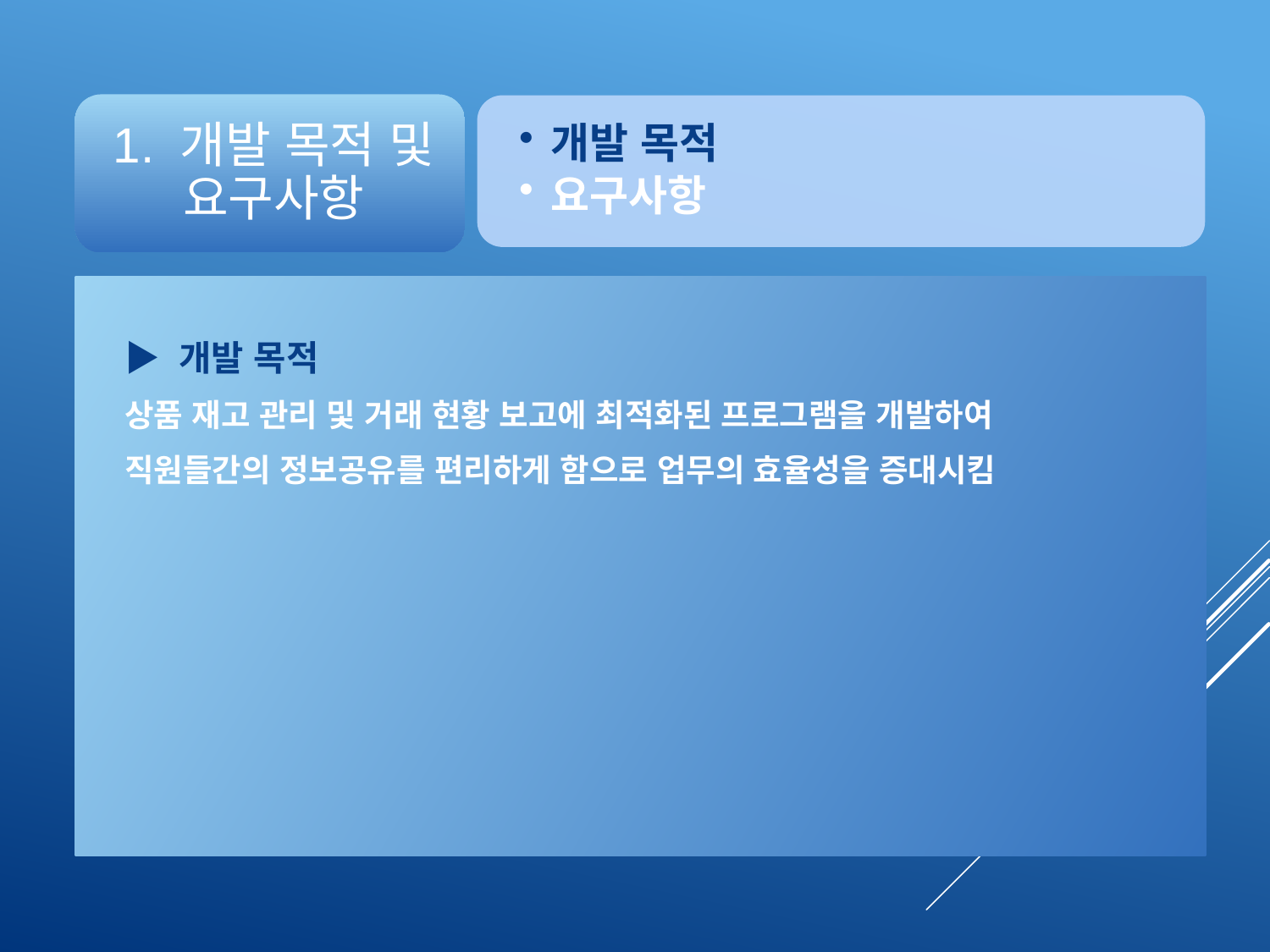

개발 목적
요구사항
1. 개발 목적 및 요구사항
▶ 개발 목적
상품 재고 관리 및 거래 현황 보고에 최적화된 프로그램을 개발하여
직원들간의 정보공유를 편리하게 함으로 업무의 효율성을 증대시킴